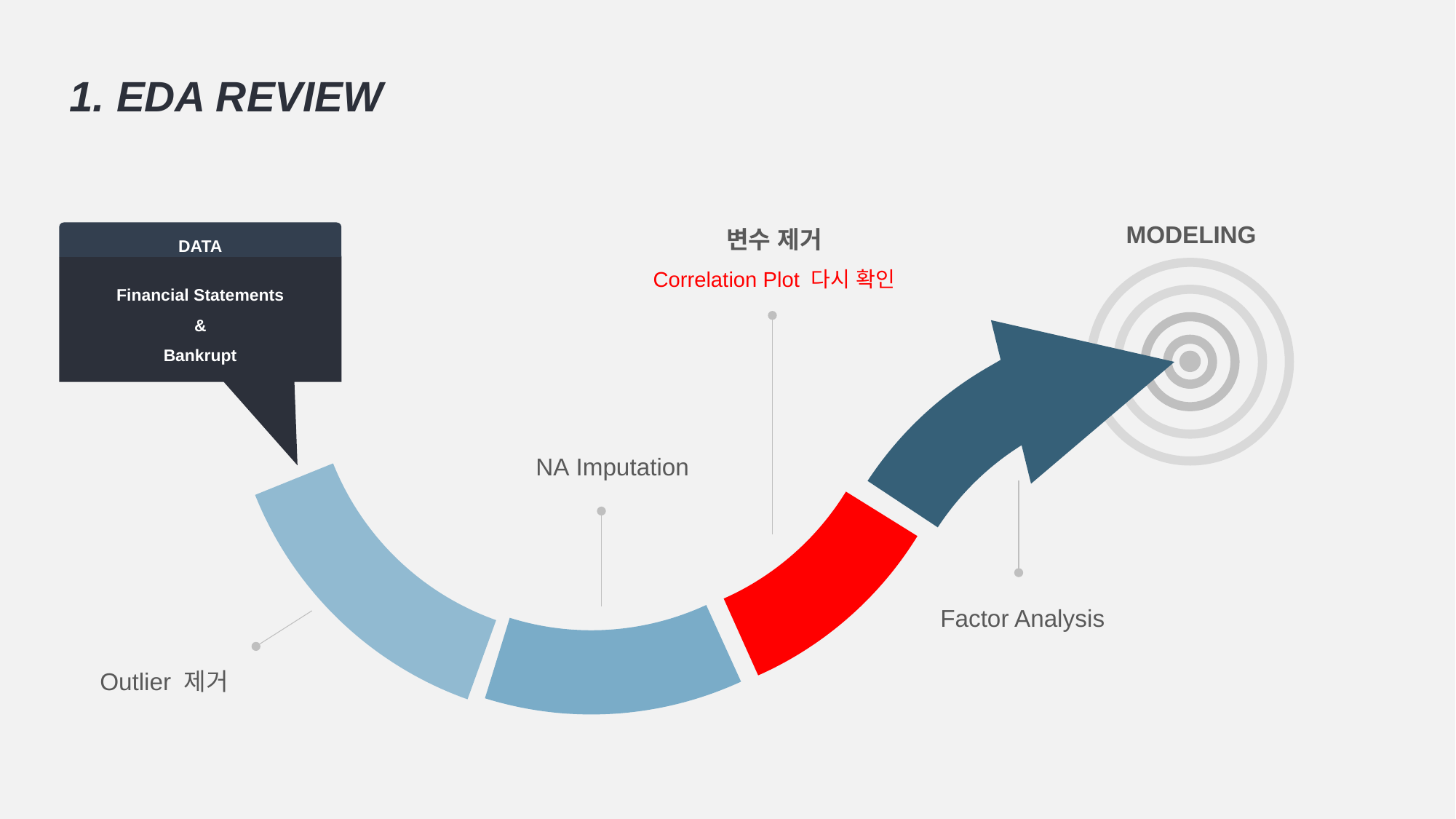

1. EDA REVIEW

MODELING
변수 제거
Correlation Plot 다시 확인

DATA
Financial Statements
&
Bankrupt

NA Imputation
Factor Analysis
Outlier 제거